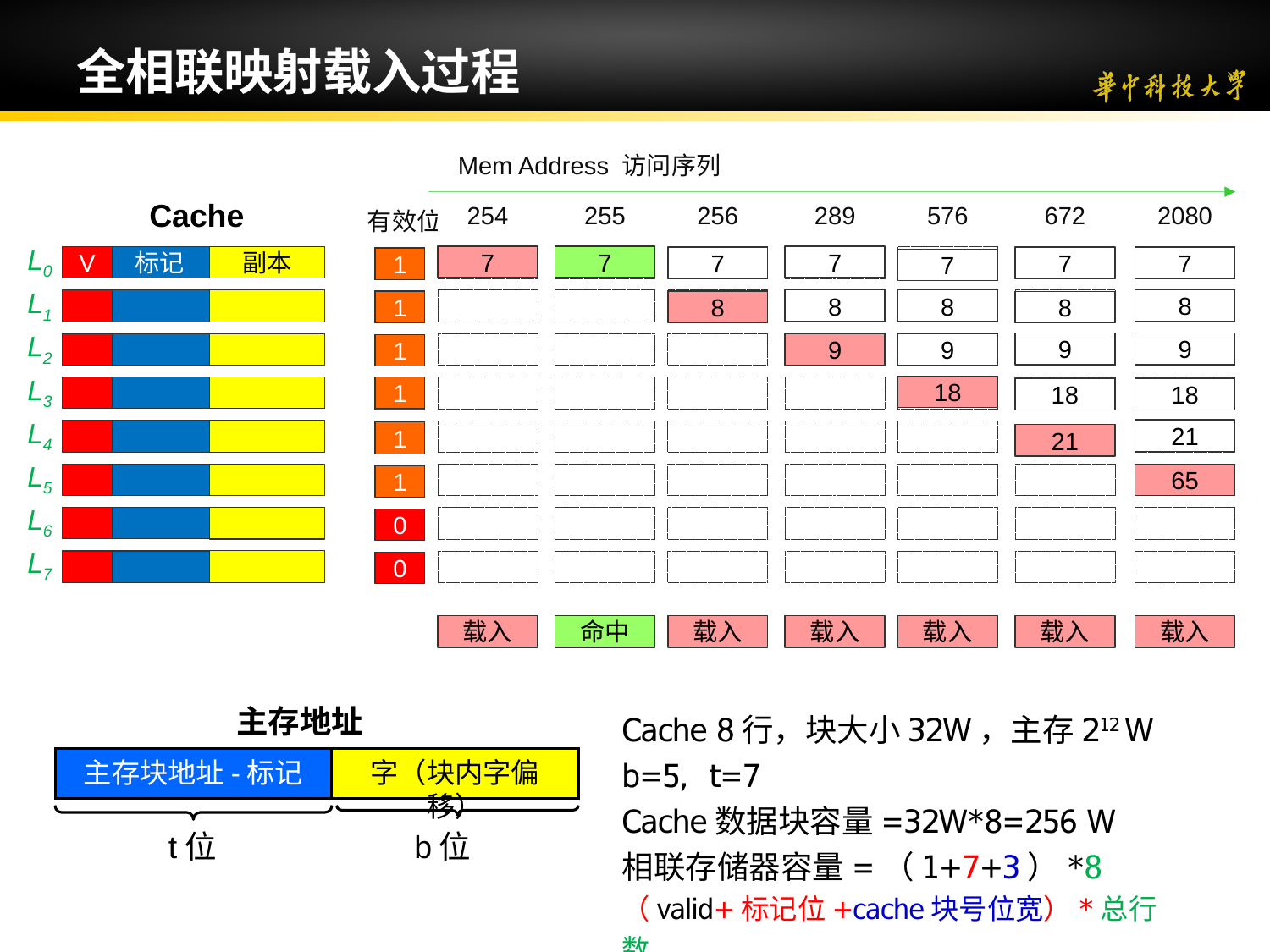

# 全相联映射载入过程
Mem Address 访问序列

Cache
L0
副本

V
标记
L1

L2

L3

L4

L5

L6

L7

254
255
256
289
576
672
2080
有效位
7
7
7

7
7
7
0
1
7
8

8

8

0
1
8
8
9
9

9

9

0
1
18
1

0
18
18
21

0
1

21

65
0
1

0

0
载入
命中
载入
载入
载入
载入
载入
主存地址

主存块地址-标记
字（块内字偏移）
t位
b位
Cache 8行，块大小32W，主存212 W
b=5,  t=7
Cache数据块容量=32W*8=256 W
相联存储器容量=（1+7+3）*8
（valid+标记位+cache块号位宽）*总行数